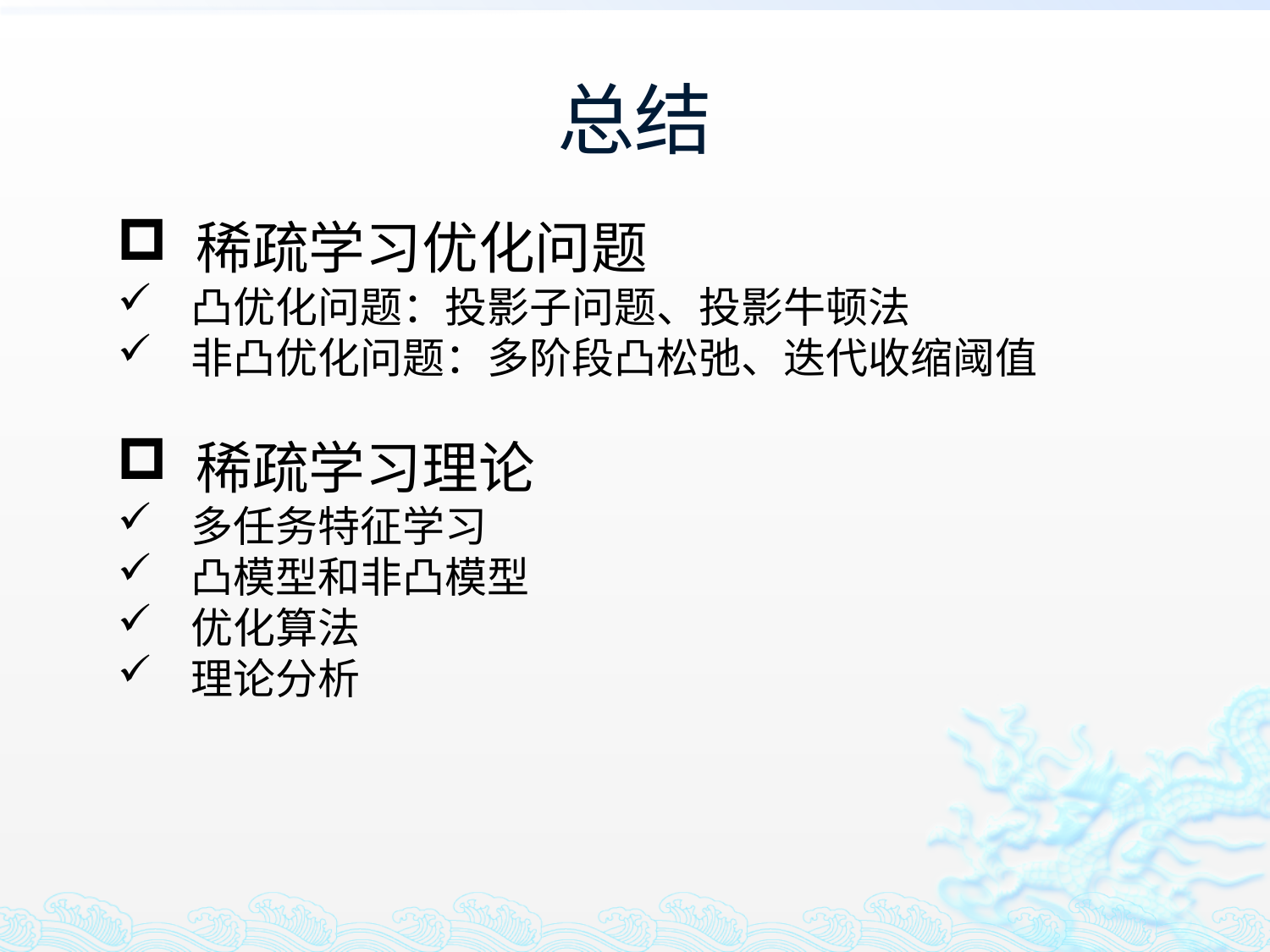

# 总结
 稀疏学习优化问题
   凸优化问题：投影子问题、投影牛顿法
   非凸优化问题：多阶段凸松弛、迭代收缩阈值
 稀疏学习理论
   多任务特征学习
   凸模型和非凸模型
   优化算法
   理论分析